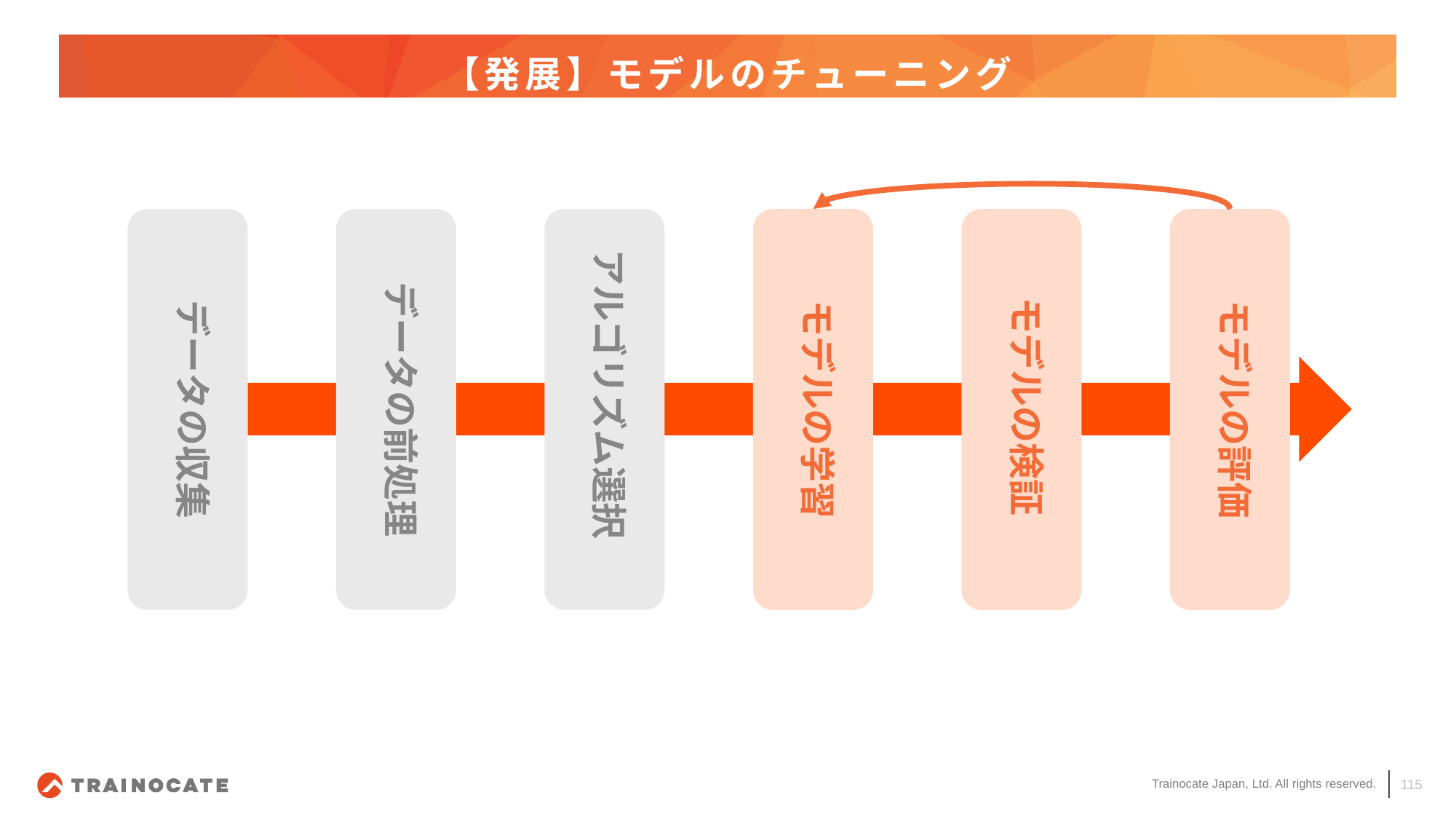

# 【発展】モデルのチューニング

アルゴリズム選択
データの前処理
モデルの検証
データの収集
モデルの学習
モデルの評価

115